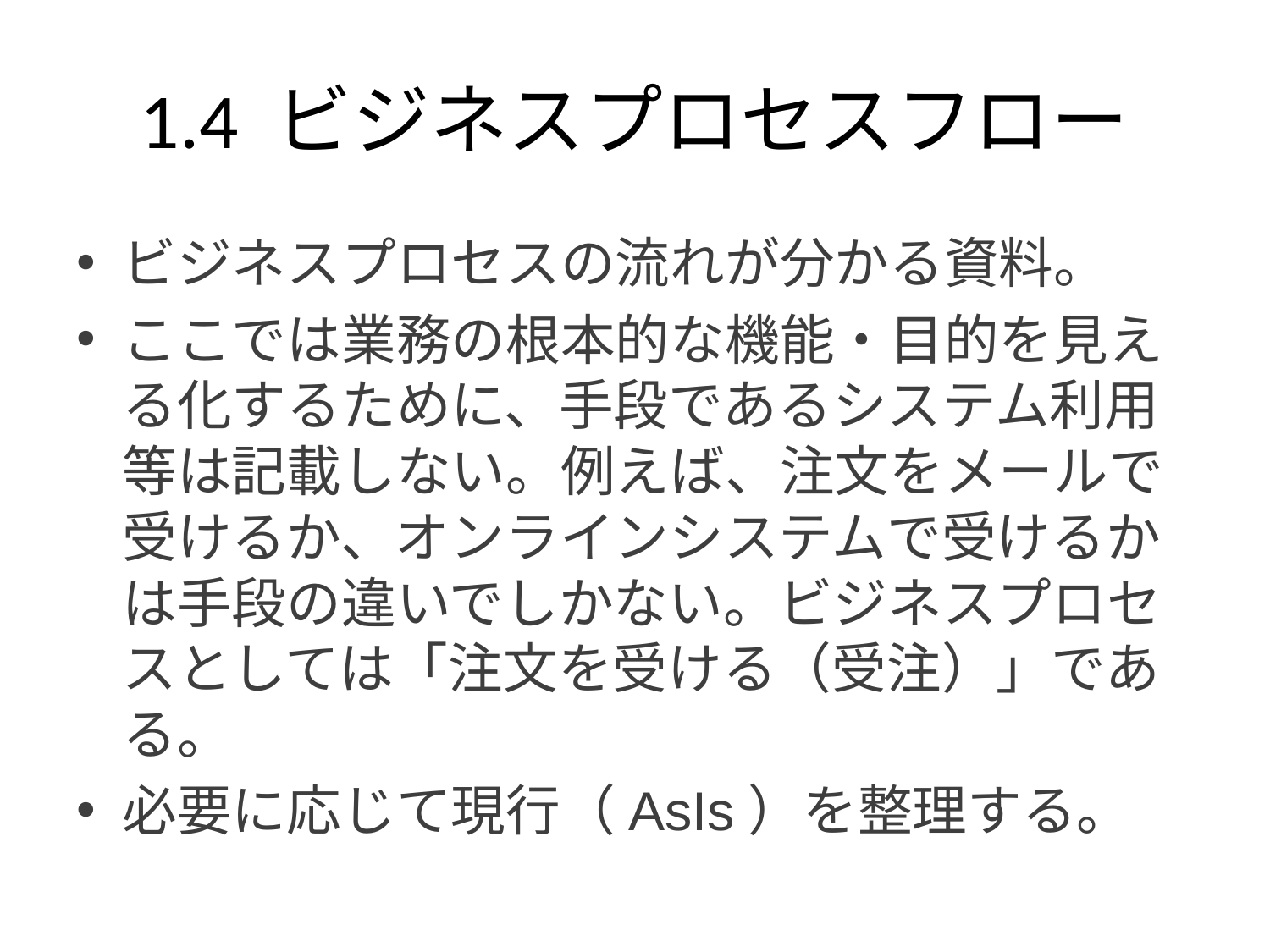

# 1.4 ビジネスプロセスフロー
ビジネスプロセスの流れが分かる資料。
ここでは業務の根本的な機能・目的を見える化するために、手段であるシステム利用等は記載しない。例えば、注文をメールで受けるか、オンラインシステムで受けるかは手段の違いでしかない。ビジネスプロセスとしては「注文を受ける（受注）」である。
必要に応じて現行（AsIs）を整理する。